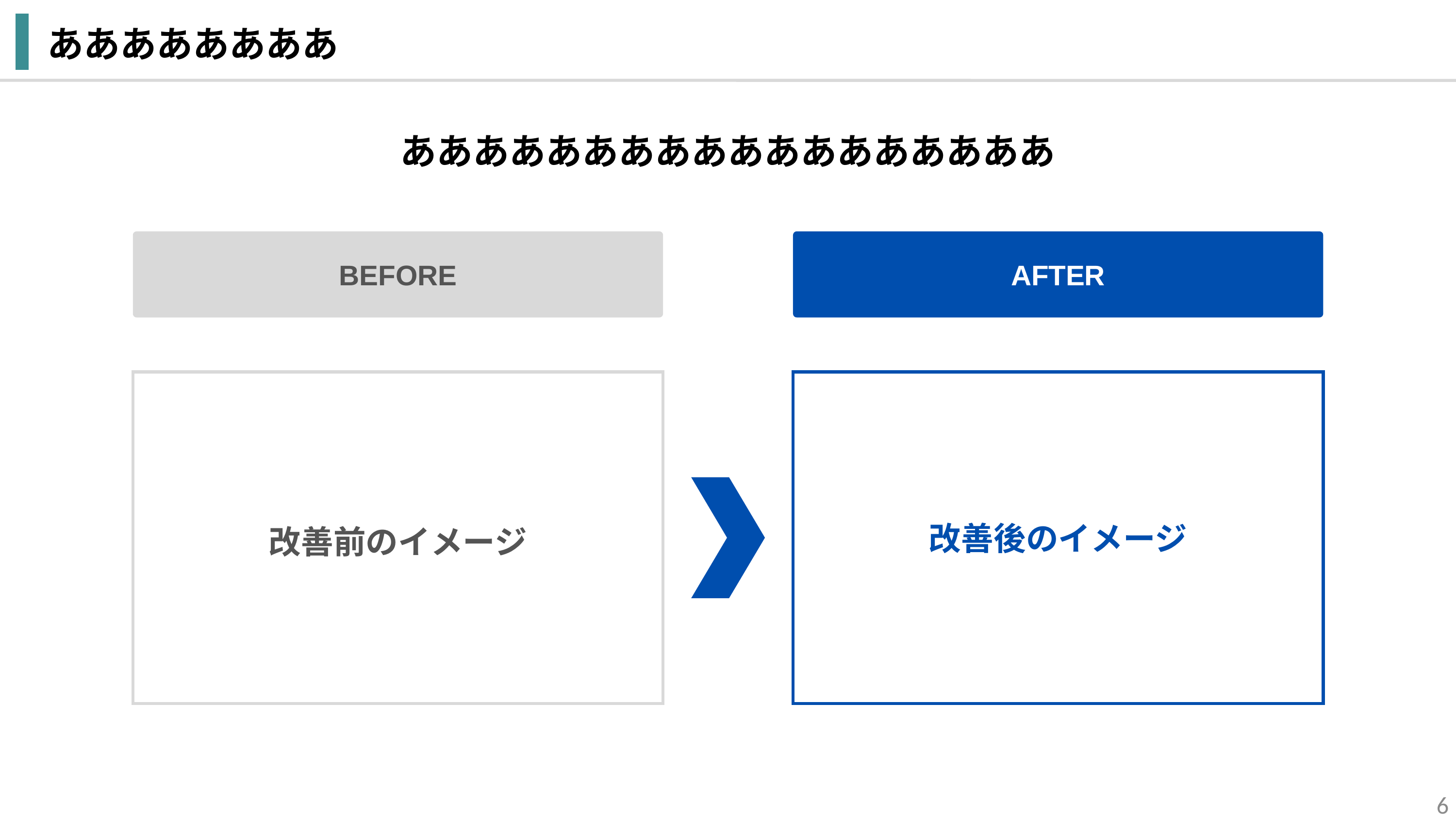

ああああああああ

ああああああああああああああああああ
BEFORE
AFTER
改善前のイメージ
改善後のイメージ

6